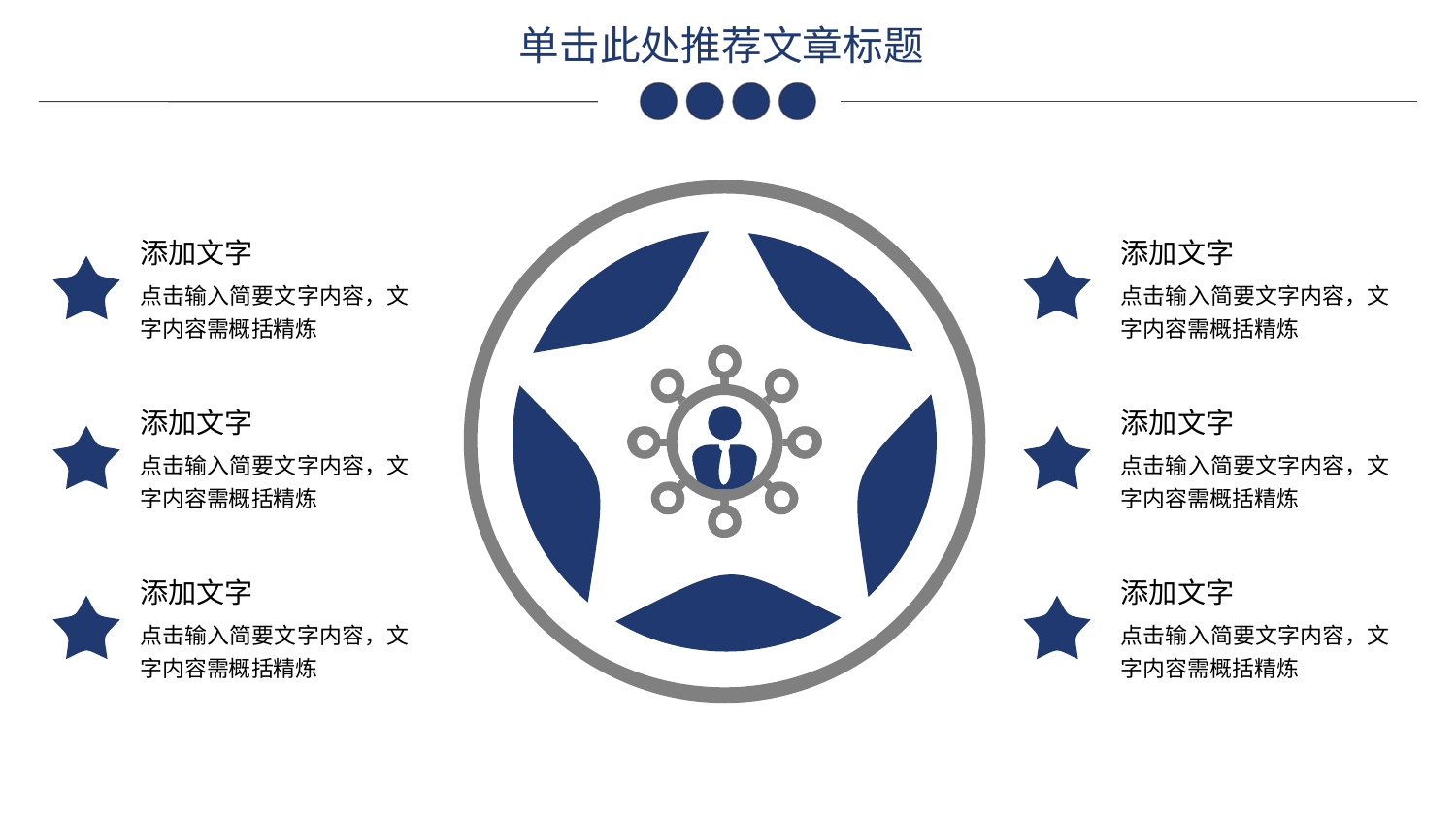

单击此处推荐文章标题

添加文字
点击输入简要文字内容，文字内容需概括精炼
添加文字
点击输入简要文字内容，文字内容需概括精炼
添加文字
点击输入简要文字内容，文字内容需概括精炼
添加文字
点击输入简要文字内容，文字内容需概括精炼
添加文字
点击输入简要文字内容，文字内容需概括精炼
添加文字
点击输入简要文字内容，文字内容需概括精炼